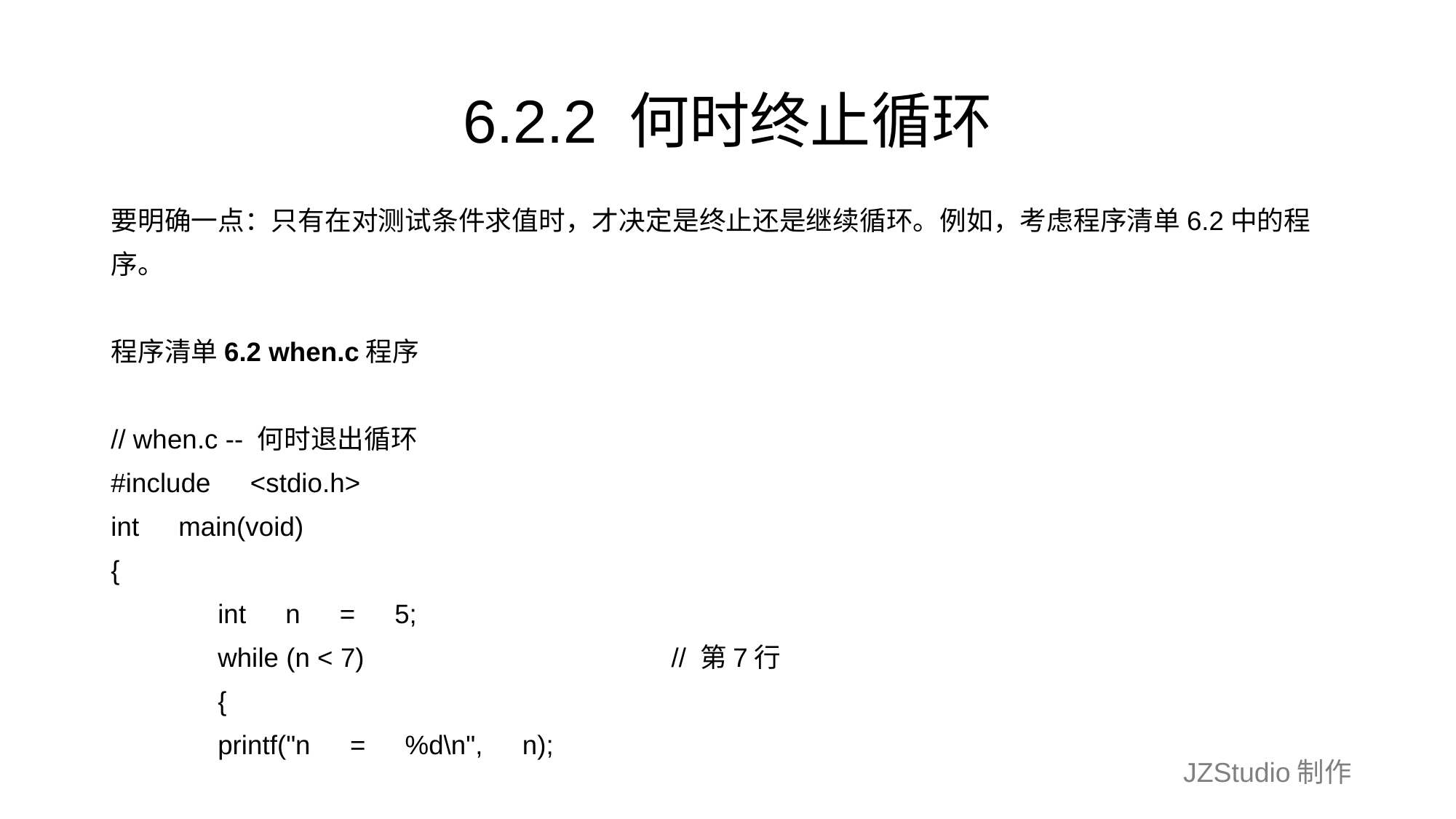

# 6.2.2 何时终止循环
要明确一点：只有在对测试条件求值时，才决定是终止还是继续循环。例如，考虑程序清单6.2中的程
序。

程序清单6.2 when.c程序

// when.c -- 何时退出循环
#include　<stdio.h>
int　main(void)
{
	int　n　=　5;
	while (n < 7)　　　　　　　　　　　// 第7行
	{
		printf("n　=　%d\n",　n);